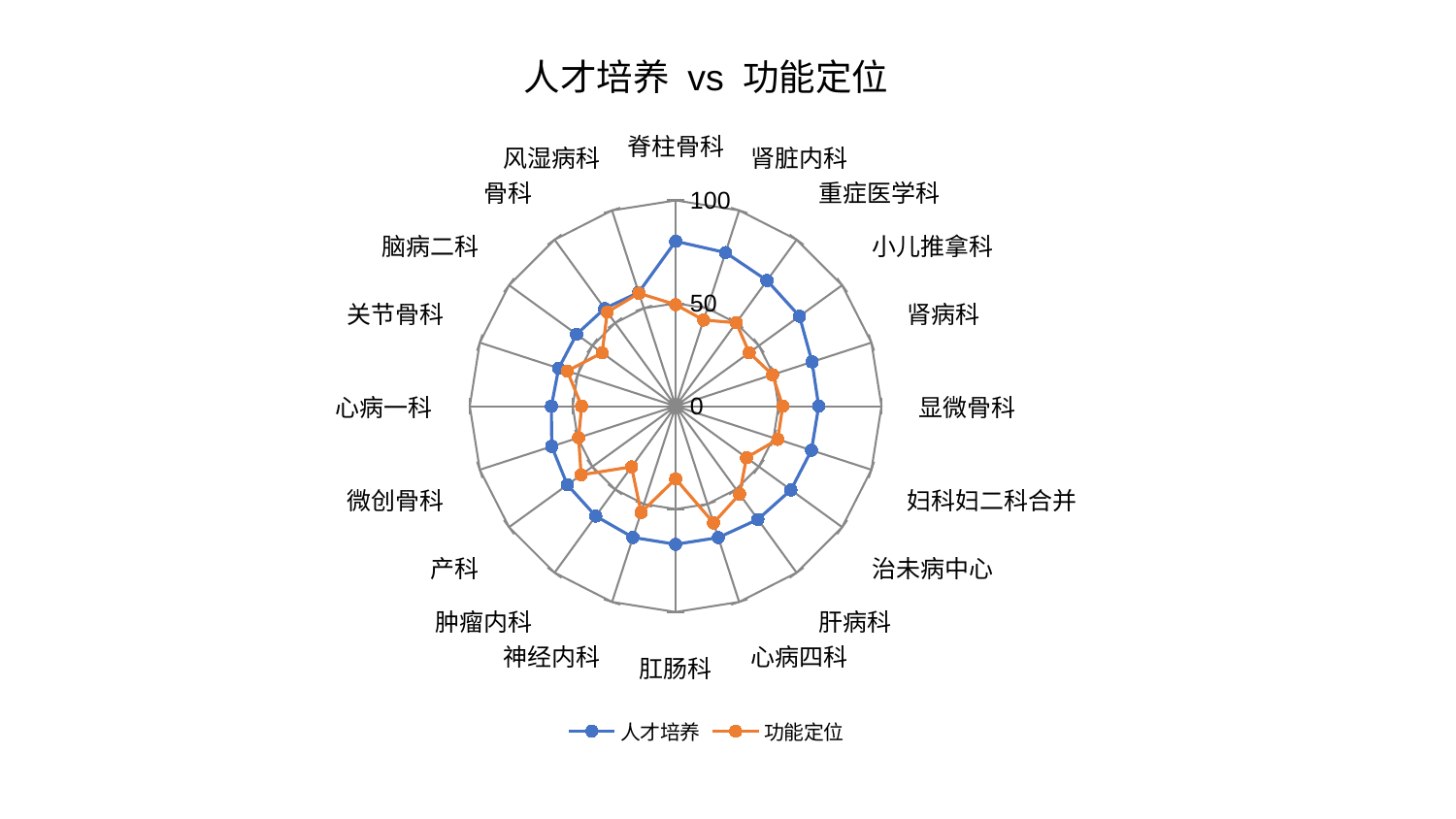

### Chart: 人才培养 vs 功能定位

| Category | 人才培养 | 功能定位 |
|---|---|---|
| 脊柱骨科 | 80.13023908745902 | 49.3520209848492 |
| 肾脏内科 | 78.48216435891992 | 44.02102433132825 |
| 重症医学科 | 75.51163182007444 | 50.12642560349557 |
| 小儿推拿科 | 74.38619452265003 | 44.21652518557792 |
| 肾病科 | 69.69000236499477 | 49.49480830843994 |
| 显微骨科 | 69.49132430533732 | 52.058922410895256 |
| 妇科妇二科合并 | 69.38458365482651 | 52.178431188652134 |
| 治未病中心 | 69.24094308974263 | 42.55887278635094 |
| 肝病科 | 67.99753516591221 | 52.89075487744141 |
| 心病四科 | 67.13562085008093 | 59.643114365880976 |
| 肛肠科 | 67.11369992456567 | 35.32806581857474 |
| 神经内科 | 67.04987499596136 | 54.30855317453403 |
| 肿瘤内科 | 66.00770579199309 | 36.42812967329333 |
| 产科 | 65.02403241117929 | 56.744453641583185 |
| 微创骨科 | 63.27395388308446 | 49.55159407386648 |
| 心病一科 | 60.337982540624836 | 45.65462577034499 |
| 关节骨科 | 59.72368929407663 | 55.37781853504014 |
| 脑病二科 | 59.45666670584776 | 44.12332600033684 |
| 骨科 | 58.68247227371134 | 56.482660857378896 |
| 风湿病科 | 58.132206164443005 | 57.715045181081756 |
71